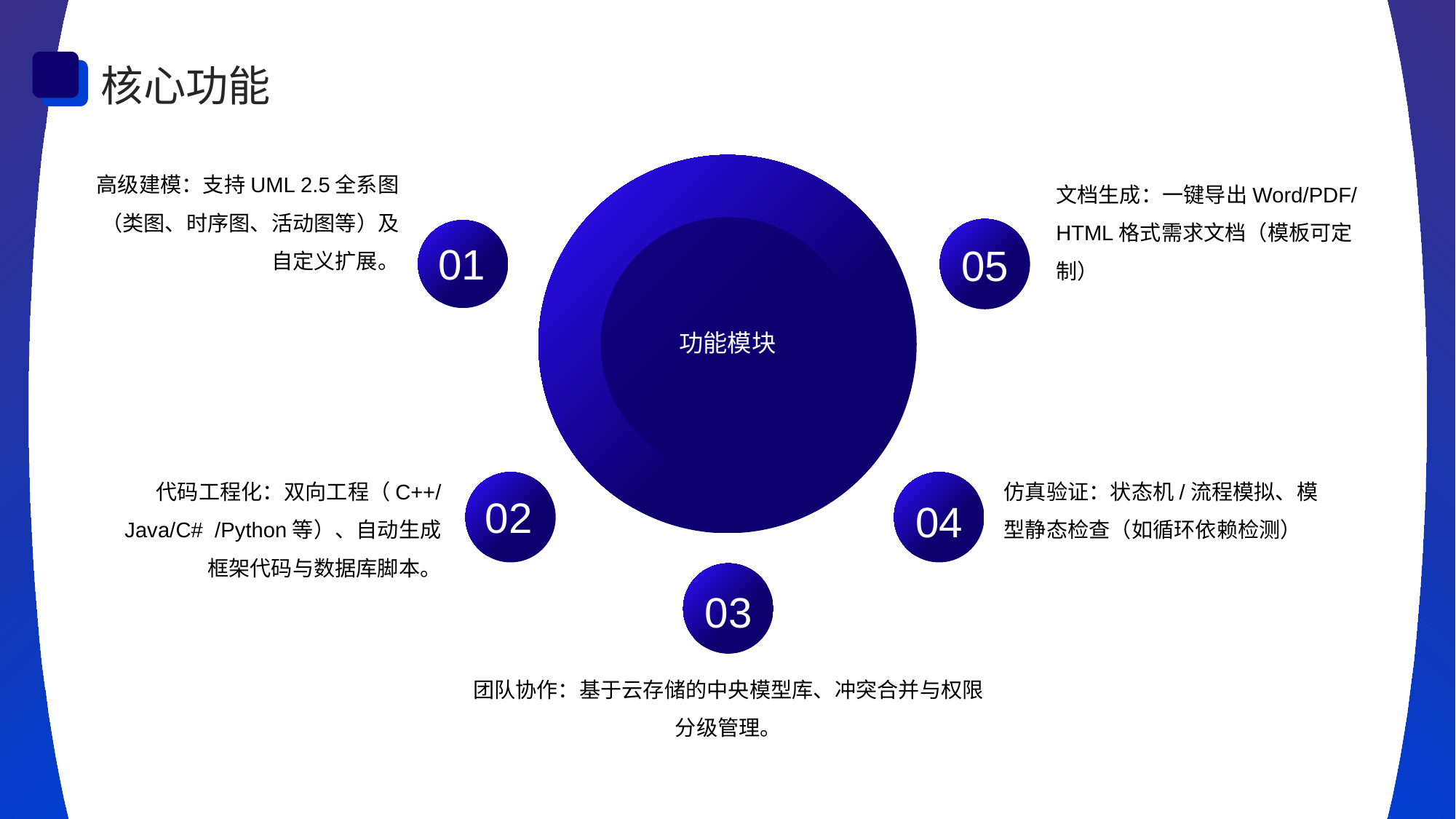

核心功能

高级建模：支持UML 2.5全系图（类图、时序图、活动图等）及自定义扩展。
文档生成：一键导出Word/PDF/HTML格式需求文档（模板可定制）
01

05
功能模块

代码工程化：双向工程（C++/Java/C#  /Python等）、自动生成框架代码与数据库脚本。
仿真验证：状态机/流程模拟、模型静态检查（如循环依赖检测）
02

04

03
团队协作：基于云存储的中央模型库、冲突合并与权限分级管理。